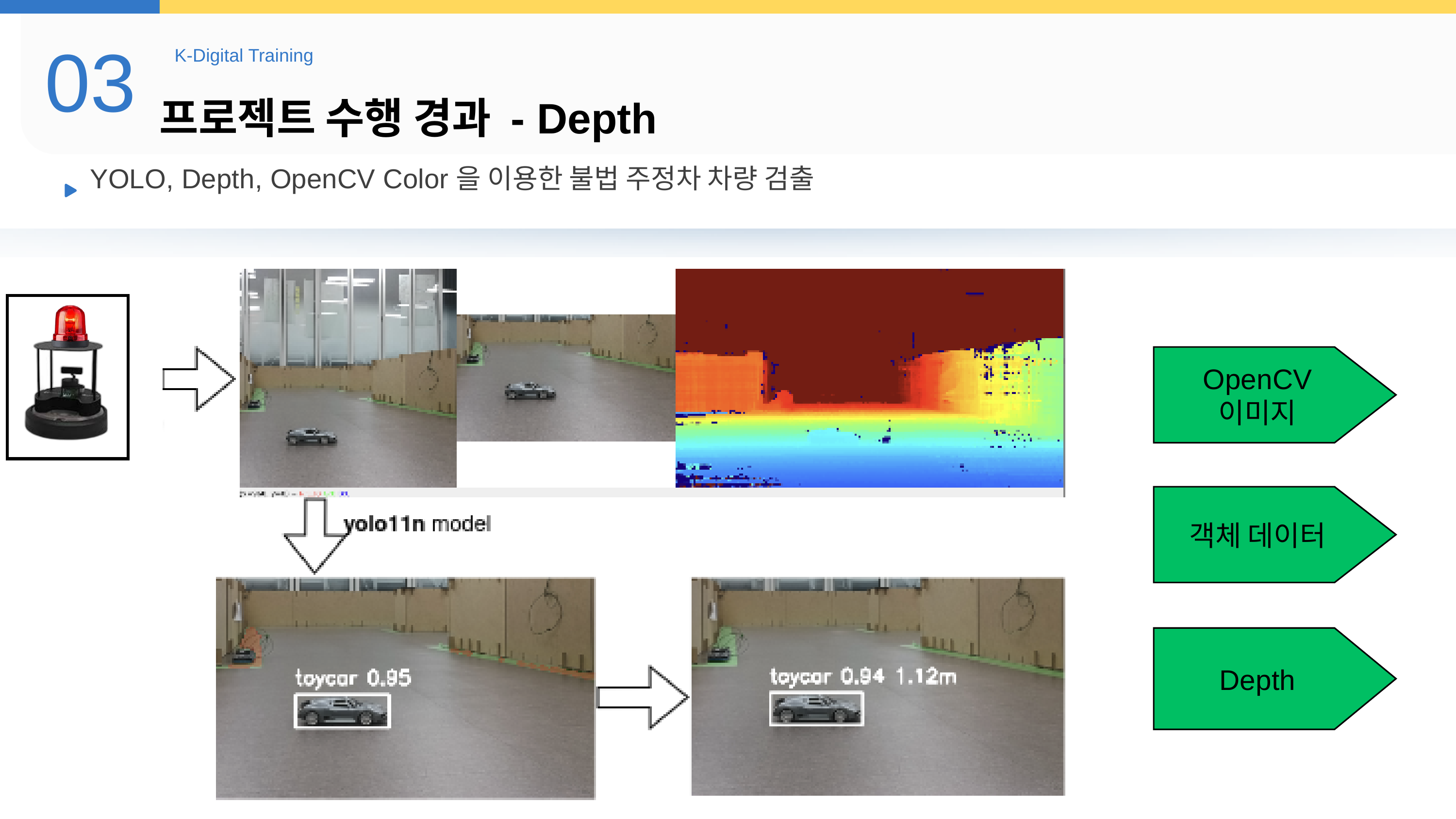

03

K-Digital Training
프로젝트 수행 경과 - Depth

YOLO, Depth, OpenCV Color을 이용한 불법 주정차 차량 검출

OpenCV 이미지

객체 데이터

Depth